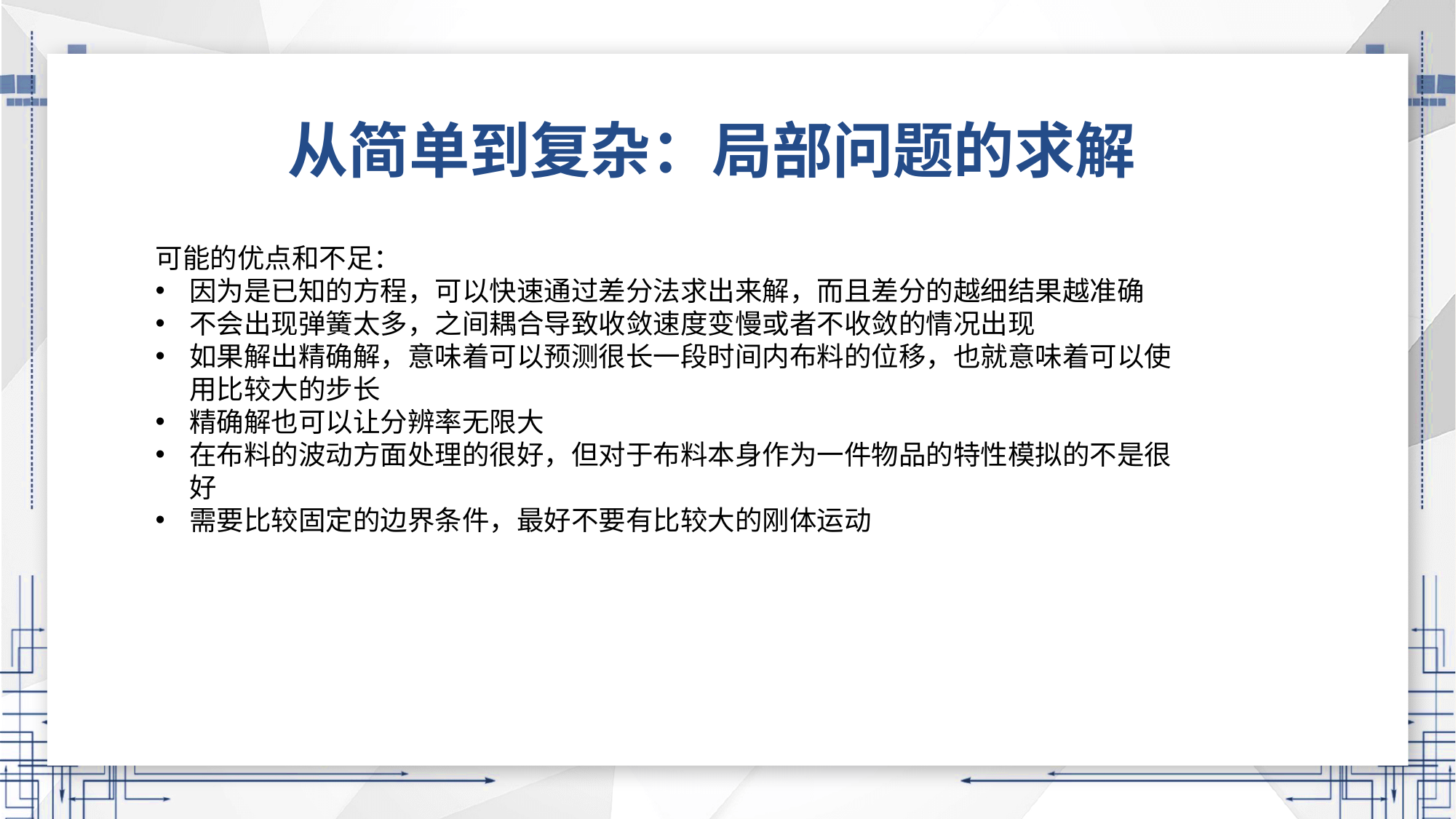

从简单到复杂：局部问题的求解
可能的优点和不足：
因为是已知的方程，可以快速通过差分法求出来解，而且差分的越细结果越准确
不会出现弹簧太多，之间耦合导致收敛速度变慢或者不收敛的情况出现
如果解出精确解，意味着可以预测很长一段时间内布料的位移，也就意味着可以使用比较大的步长
精确解也可以让分辨率无限大
在布料的波动方面处理的很好，但对于布料本身作为一件物品的特性模拟的不是很好
需要比较固定的边界条件，最好不要有比较大的刚体运动